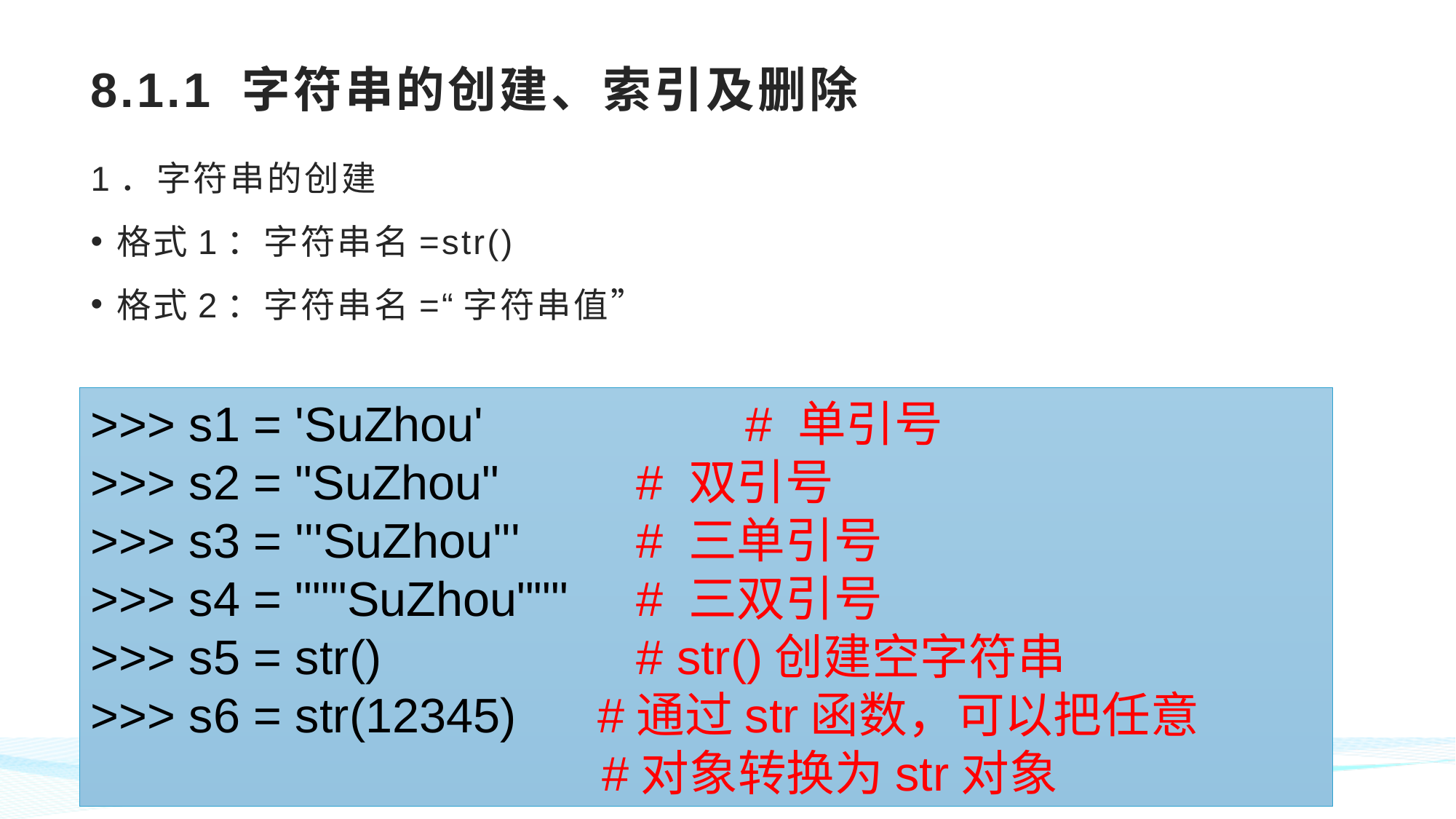

# 8.1.1 字符串的创建、索引及删除
1．字符串的创建
格式1：字符串名=str()
格式2：字符串名=“字符串值”
>>> s1 = 'SuZhou'     		# 单引号
>>> s2 = "SuZhou"        	# 双引号
>>> s3 = '''SuZhou'''       	# 三单引号
>>> s4 = """SuZhou"""   	# 三双引号
>>> s5 = str()                 	# str()创建空字符串
>>> s6 = str(12345)      #通过str函数，可以把任意
                                      #对象转换为str对象